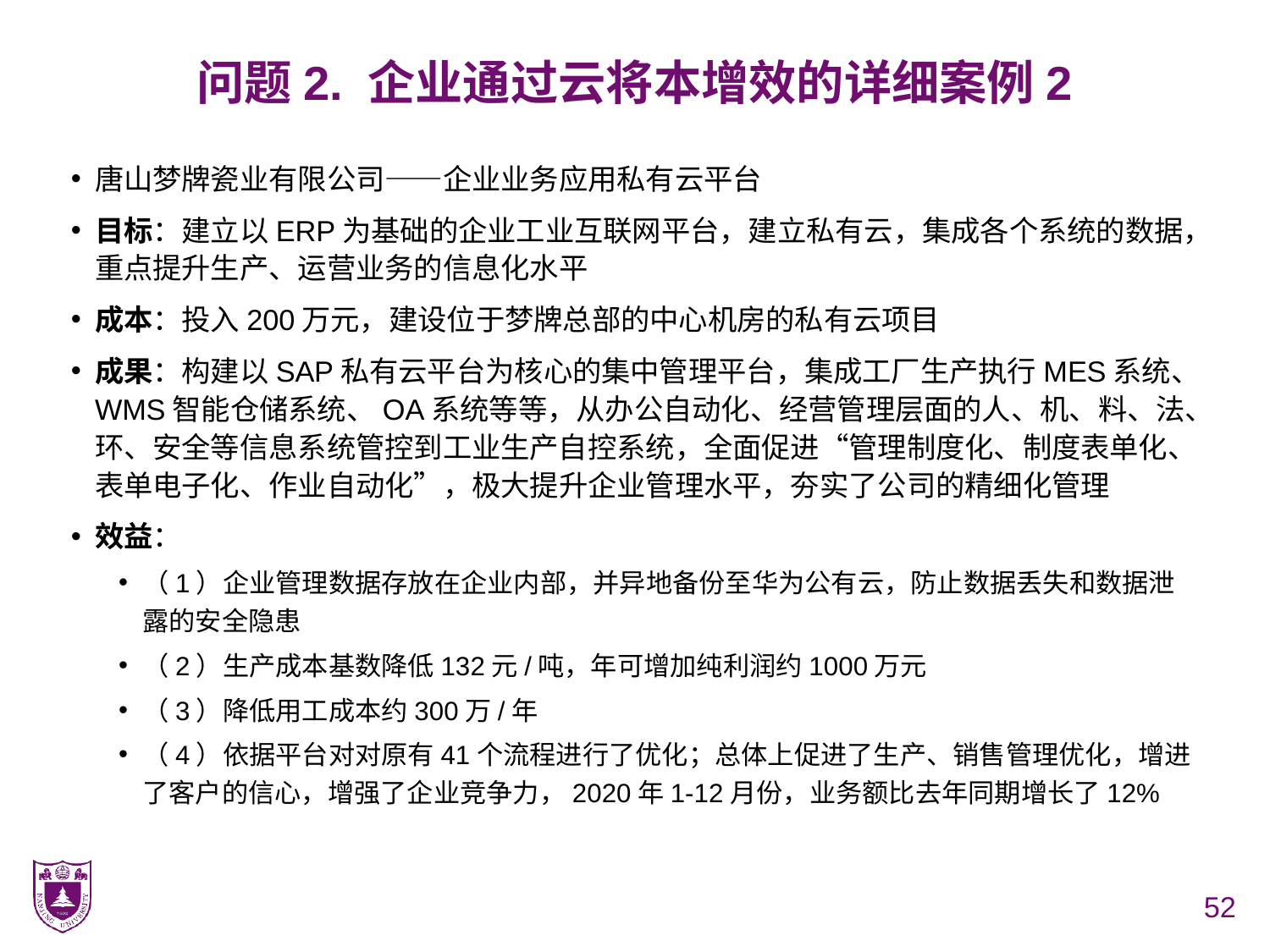

# 问题2. 企业通过云将本增效的详细案例2
唐山梦牌瓷业有限公司——企业业务应用私有云平台
目标：建立以ERP为基础的企业工业互联网平台，建立私有云，集成各个系统的数据，重点提升生产、运营业务的信息化水平
成本：投入200万元，建设位于梦牌总部的中心机房的私有云项目
成果：构建以SAP私有云平台为核心的集中管理平台，集成工厂生产执行MES系统、WMS智能仓储系统、OA系统等等，从办公自动化、经营管理层面的人、机、料、法、环、安全等信息系统管控到工业生产自控系统，全面促进“管理制度化、制度表单化、表单电子化、作业自动化”，极大提升企业管理水平，夯实了公司的精细化管理
效益：
（1）企业管理数据存放在企业内部，并异地备份至华为公有云，防止数据丢失和数据泄露的安全隐患
（2）生产成本基数降低132元/吨，年可增加纯利润约1000万元
（3）降低用工成本约300万/年
（4）依据平台对对原有41个流程进行了优化；总体上促进了生产、销售管理优化，增进了客户的信心，增强了企业竞争力，2020年1-12月份，业务额比去年同期增长了12%
52